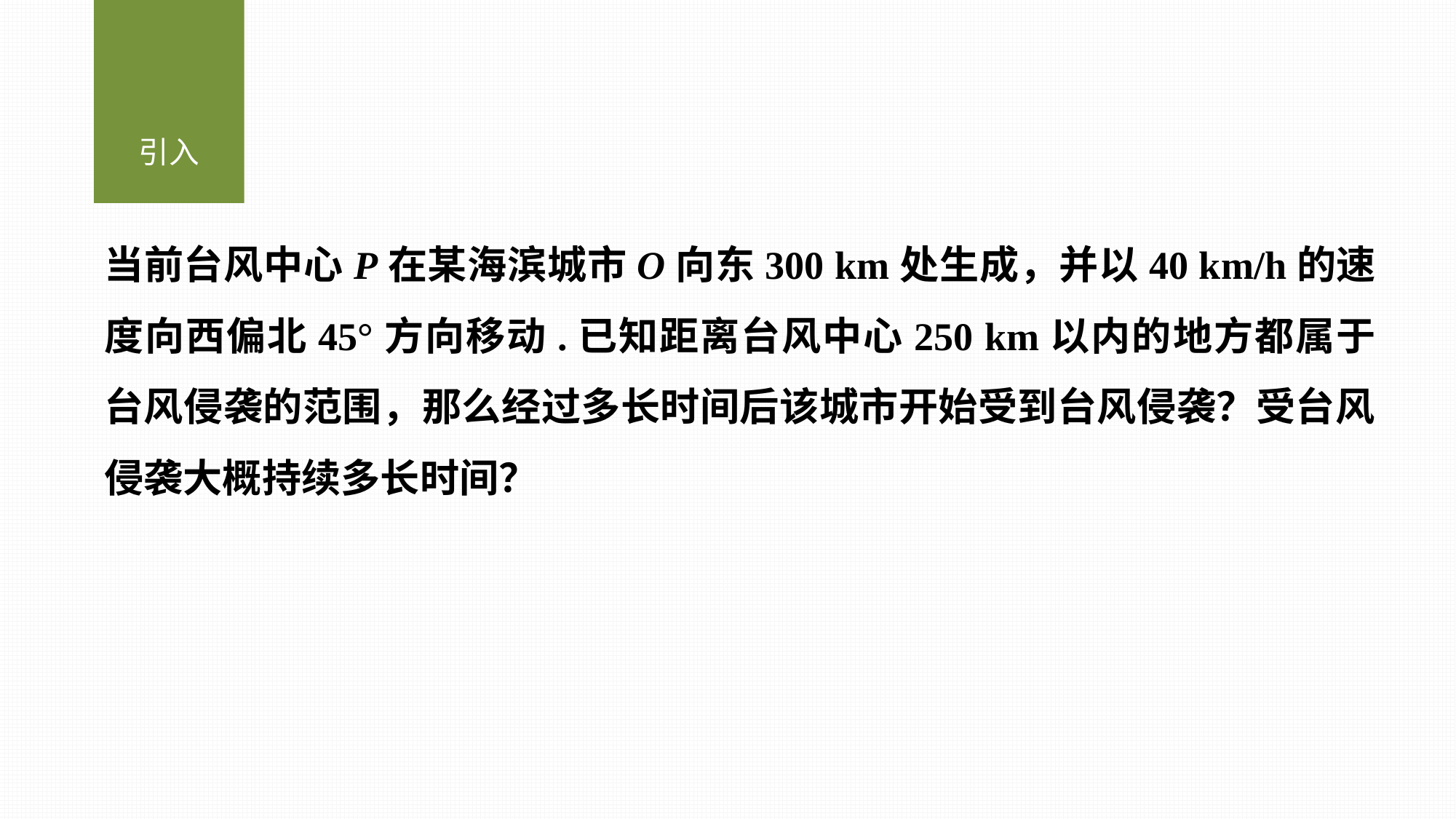

引入
当前台风中心P在某海滨城市O向东300 km处生成，并以40 km/h的速度向西偏北45°方向移动.已知距离台风中心250 km以内的地方都属于台风侵袭的范围，那么经过多长时间后该城市开始受到台风侵袭？受台风侵袭大概持续多长时间？